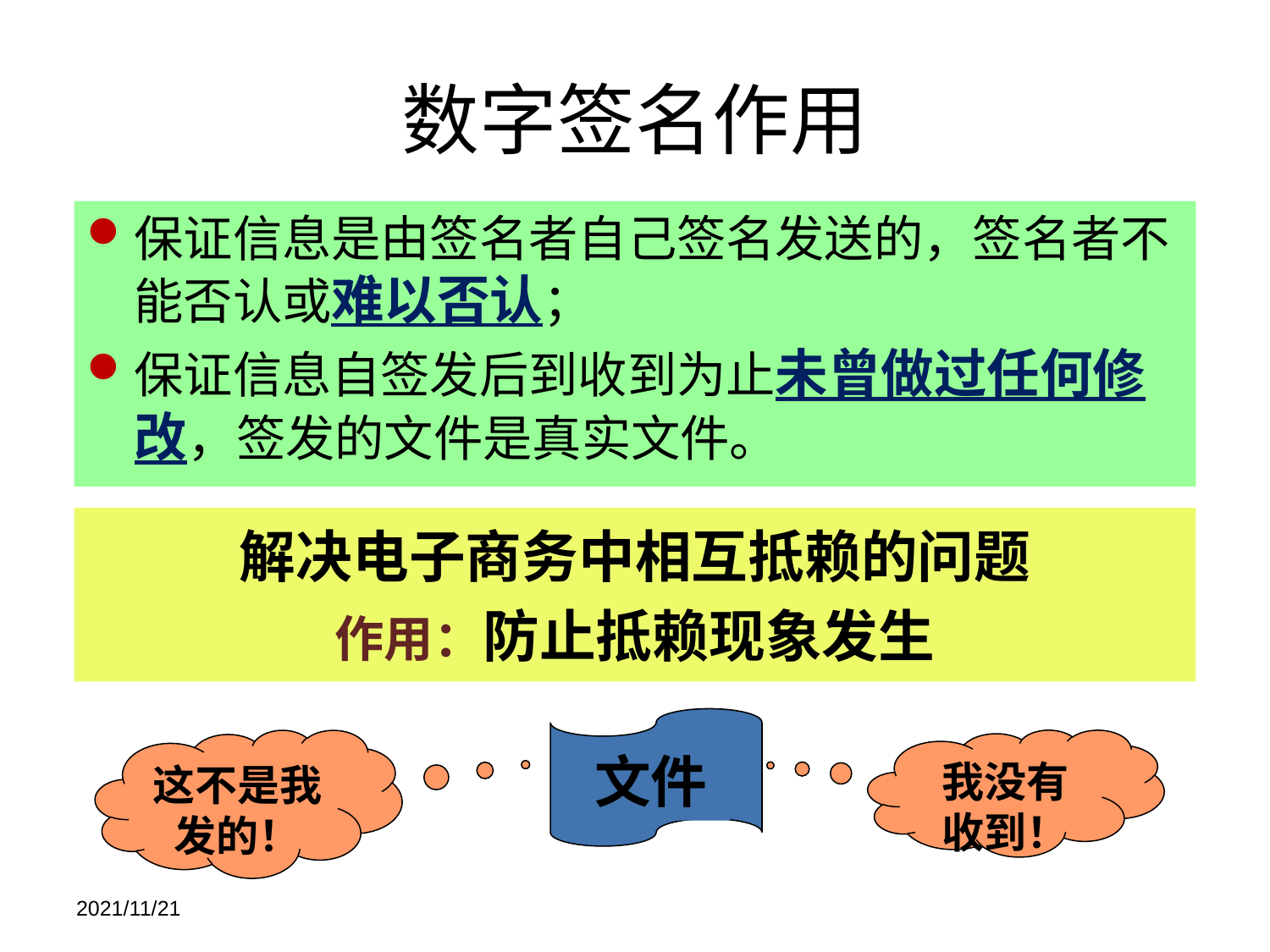

# 数字签名作用
保证信息是由签名者自己签名发送的，签名者不能否认或难以否认；
保证信息自签发后到收到为止未曾做过任何修改，签发的文件是真实文件。
解决电子商务中相互抵赖的问题
作用：防止抵赖现象发生

这不是我发的！
我没有收到！
文件
2021/11/21